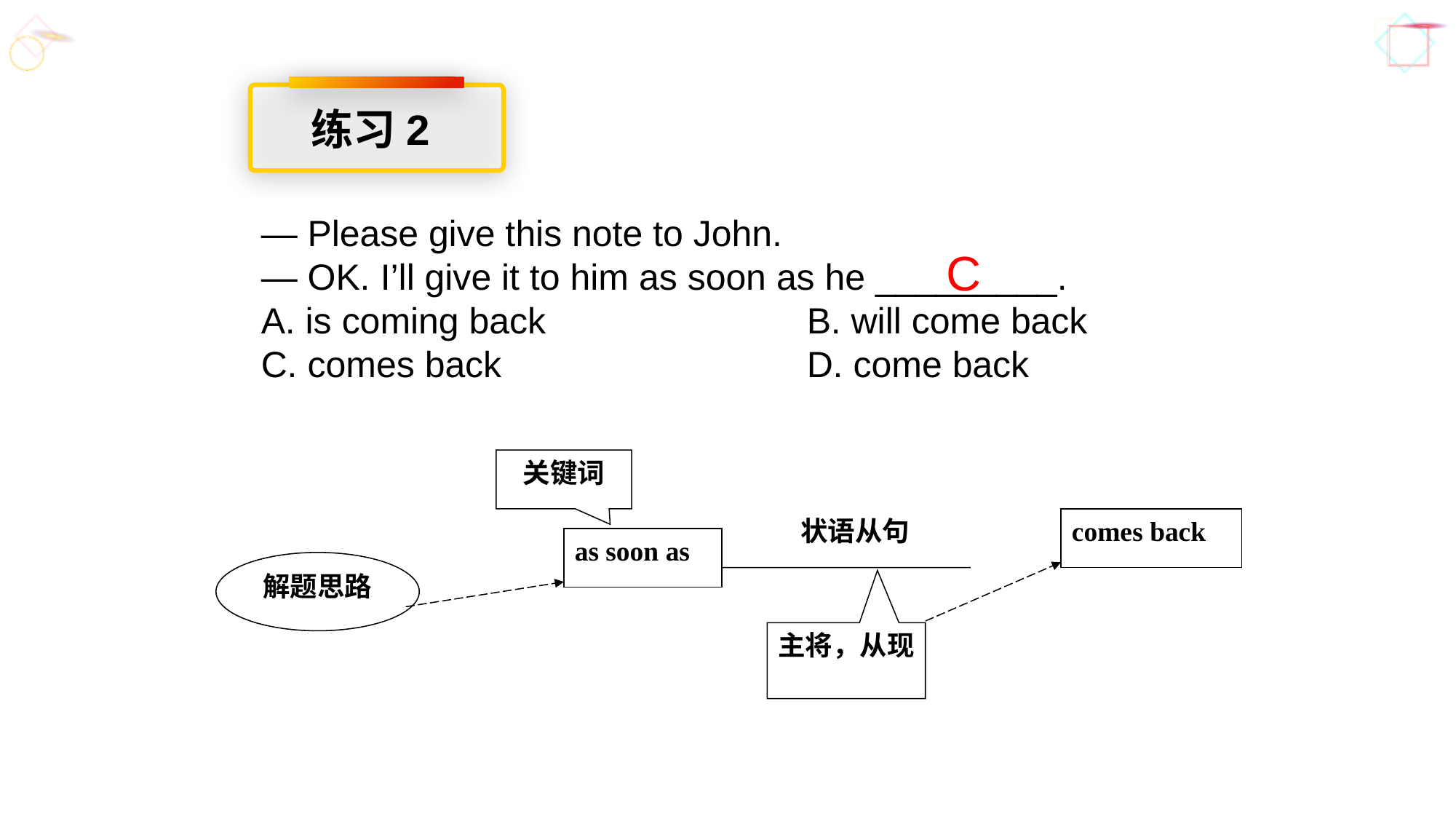

练习2

— Please give this note to John.
— OK. I’ll give it to him as soon as he _________.
A. is coming back			B. will come back
C. comes back			D. come back
C
关键词
状语从句
comes back
as soon as
解题思路

主将，从现